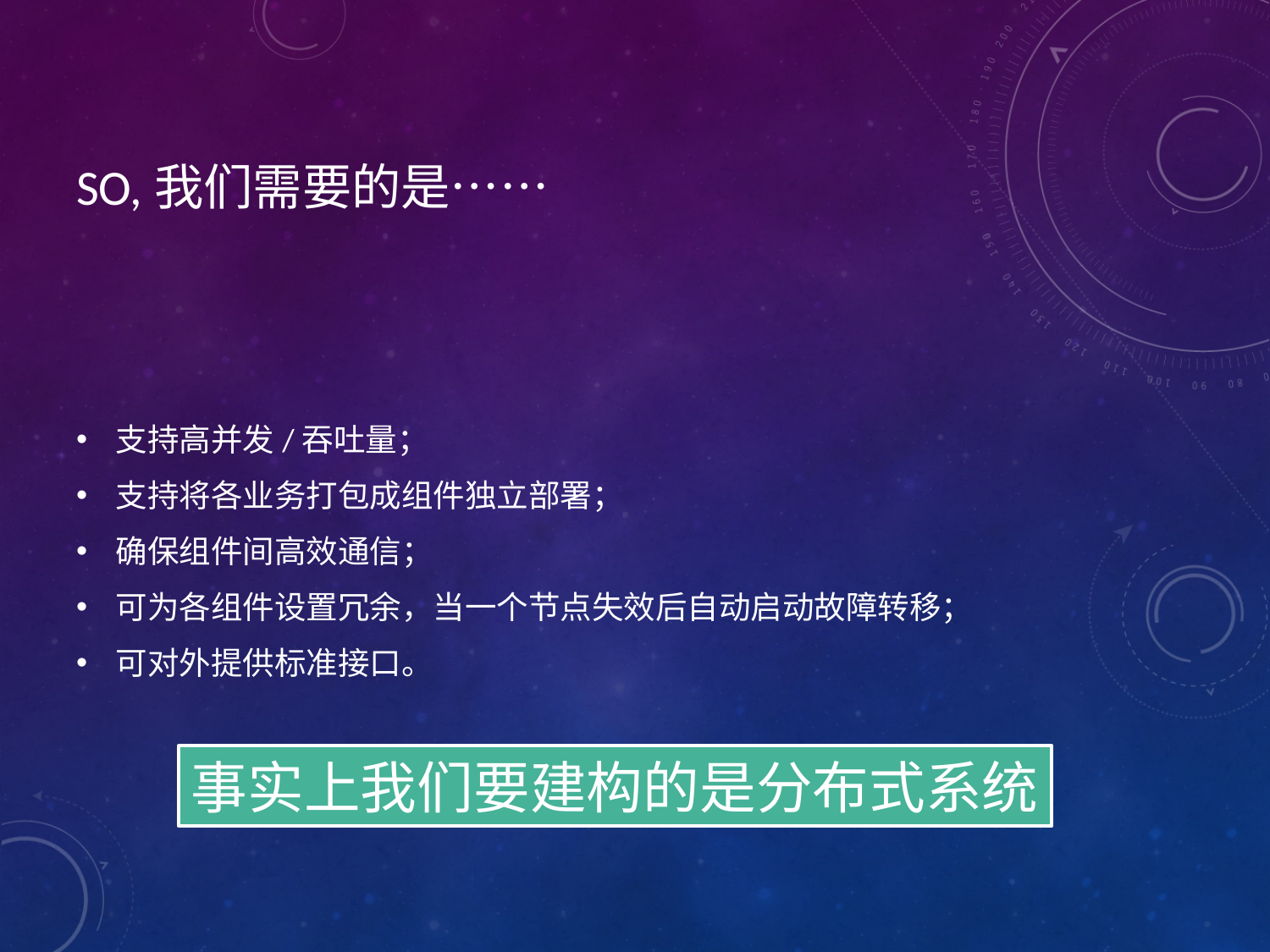

# SO,我们需要的是……
支持高并发/吞吐量；
支持将各业务打包成组件独立部署；
确保组件间高效通信；
可为各组件设置冗余，当一个节点失效后自动启动故障转移；
可对外提供标准接口。
事实上我们要建构的是分布式系统